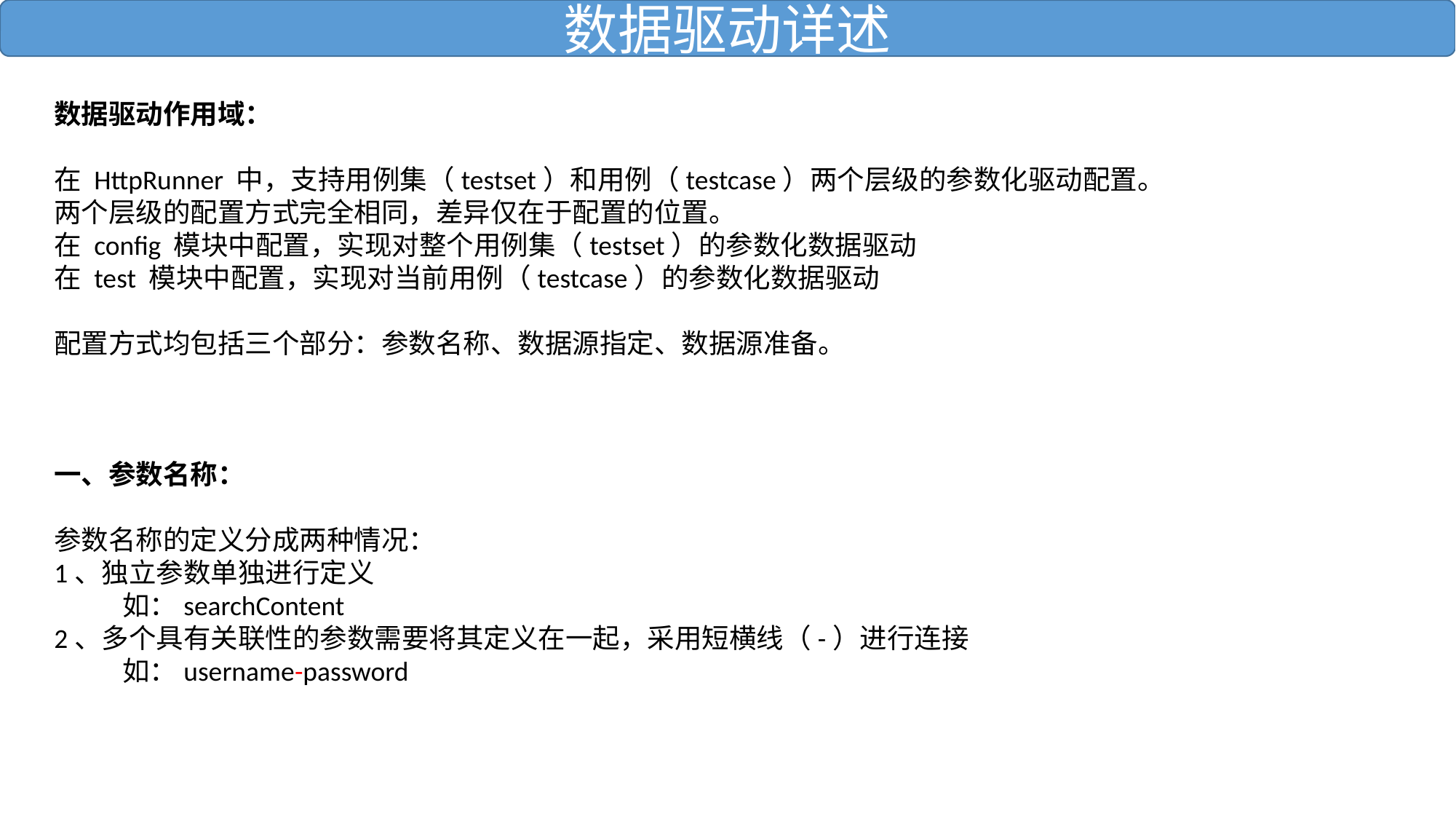

数据驱动详述
数据驱动作用域：

在 HttpRunner 中，支持用例集（testset）和用例（testcase）两个层级的参数化驱动配置。
两个层级的配置方式完全相同，差异仅在于配置的位置。
在 config 模块中配置，实现对整个用例集（testset）的参数化数据驱动
在 test 模块中配置，实现对当前用例（testcase）的参数化数据驱动

配置方式均包括三个部分：参数名称、数据源指定、数据源准备。

一、参数名称：

参数名称的定义分成两种情况：
1、独立参数单独进行定义
          如：searchContent
2、多个具有关联性的参数需要将其定义在一起，采用短横线（-）进行连接
          如：username-password